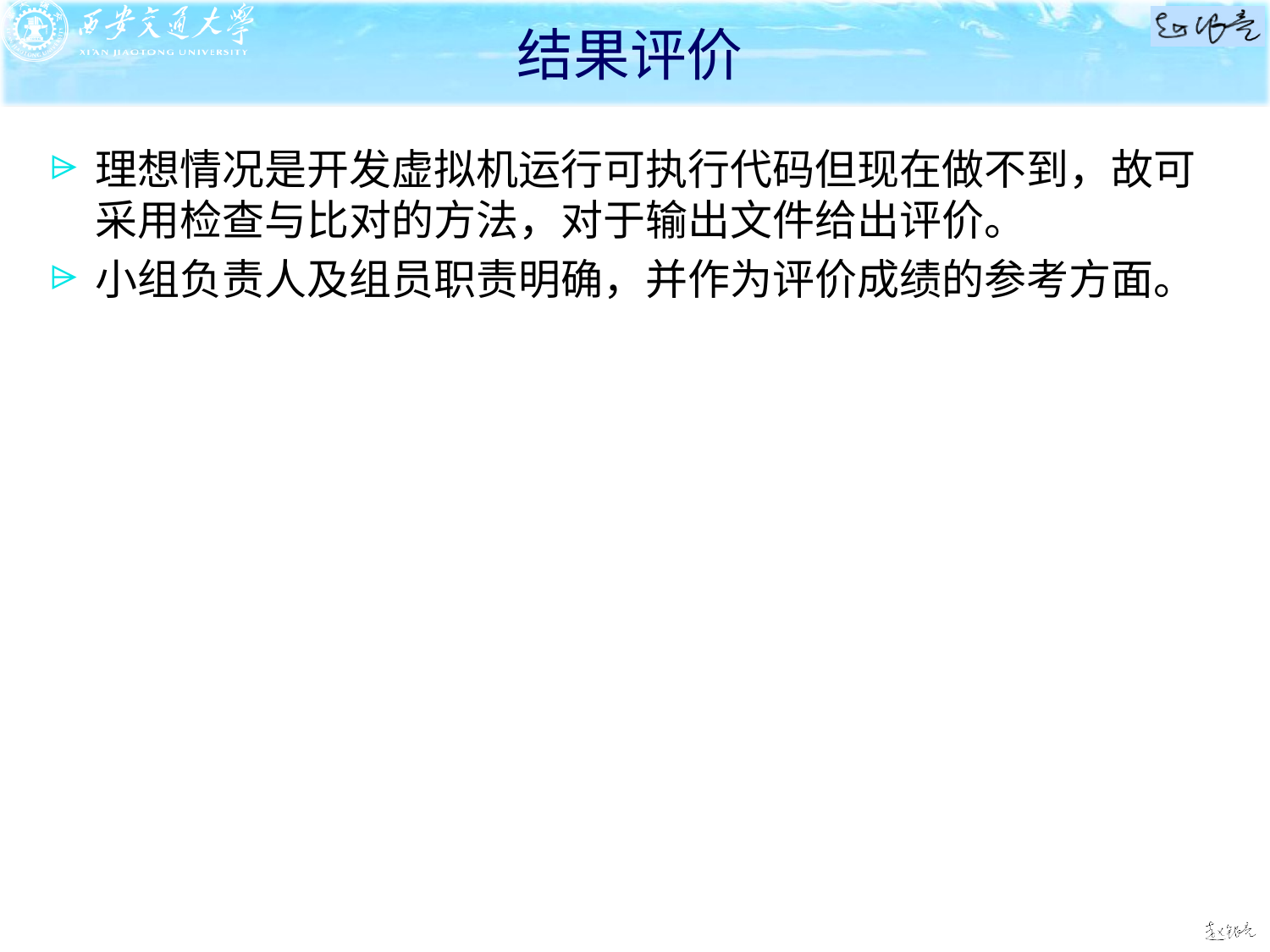

# 结果评价
理想情况是开发虚拟机运行可执行代码但现在做不到，故可采用检查与比对的方法，对于输出文件给出评价。
小组负责人及组员职责明确，并作为评价成绩的参考方面。